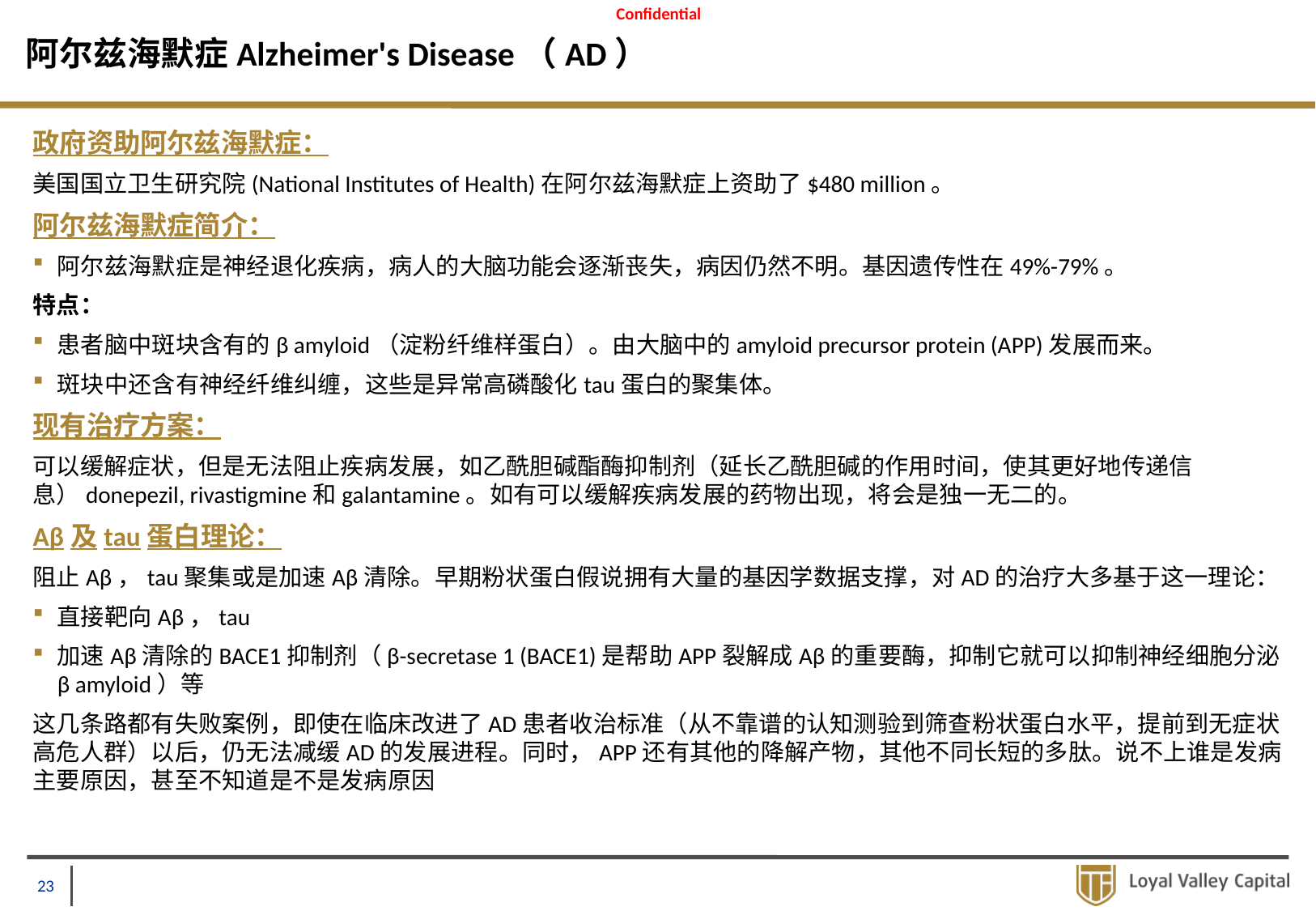

# 阿尔兹海默症Alzheimer's Disease（AD）
政府资助阿尔兹海默症：
美国国立卫生研究院(National Institutes of Health)在阿尔兹海默症上资助了$480 million。
阿尔兹海默症简介：
阿尔兹海默症是神经退化疾病，病人的大脑功能会逐渐丧失，病因仍然不明。基因遗传性在49%-79%。
特点：
患者脑中斑块含有的β amyloid（淀粉纤维样蛋白）。由大脑中的amyloid precursor protein (APP)发展而来。
斑块中还含有神经纤维纠缠，这些是异常高磷酸化tau蛋白的聚集体。
现有治疗方案：
可以缓解症状，但是无法阻止疾病发展，如乙酰胆碱酯酶抑制剂（延长乙酰胆碱的作用时间，使其更好地传递信息）donepezil, rivastigmine和galantamine。如有可以缓解疾病发展的药物出现，将会是独一无二的。
Aβ及tau蛋白理论：
阻止Aβ，tau聚集或是加速Aβ清除。早期粉状蛋白假说拥有大量的基因学数据支撑，对AD的治疗大多基于这一理论：
直接靶向Aβ，tau
加速Aβ清除的BACE1抑制剂（β-secretase 1 (BACE1)是帮助APP裂解成Aβ的重要酶，抑制它就可以抑制神经细胞分泌β amyloid）等
这几条路都有失败案例，即使在临床改进了AD患者收治标准（从不靠谱的认知测验到筛查粉状蛋白水平，提前到无症状高危人群）以后，仍无法减缓AD的发展进程。同时，APP还有其他的降解产物，其他不同长短的多肽。说不上谁是发病主要原因，甚至不知道是不是发病原因